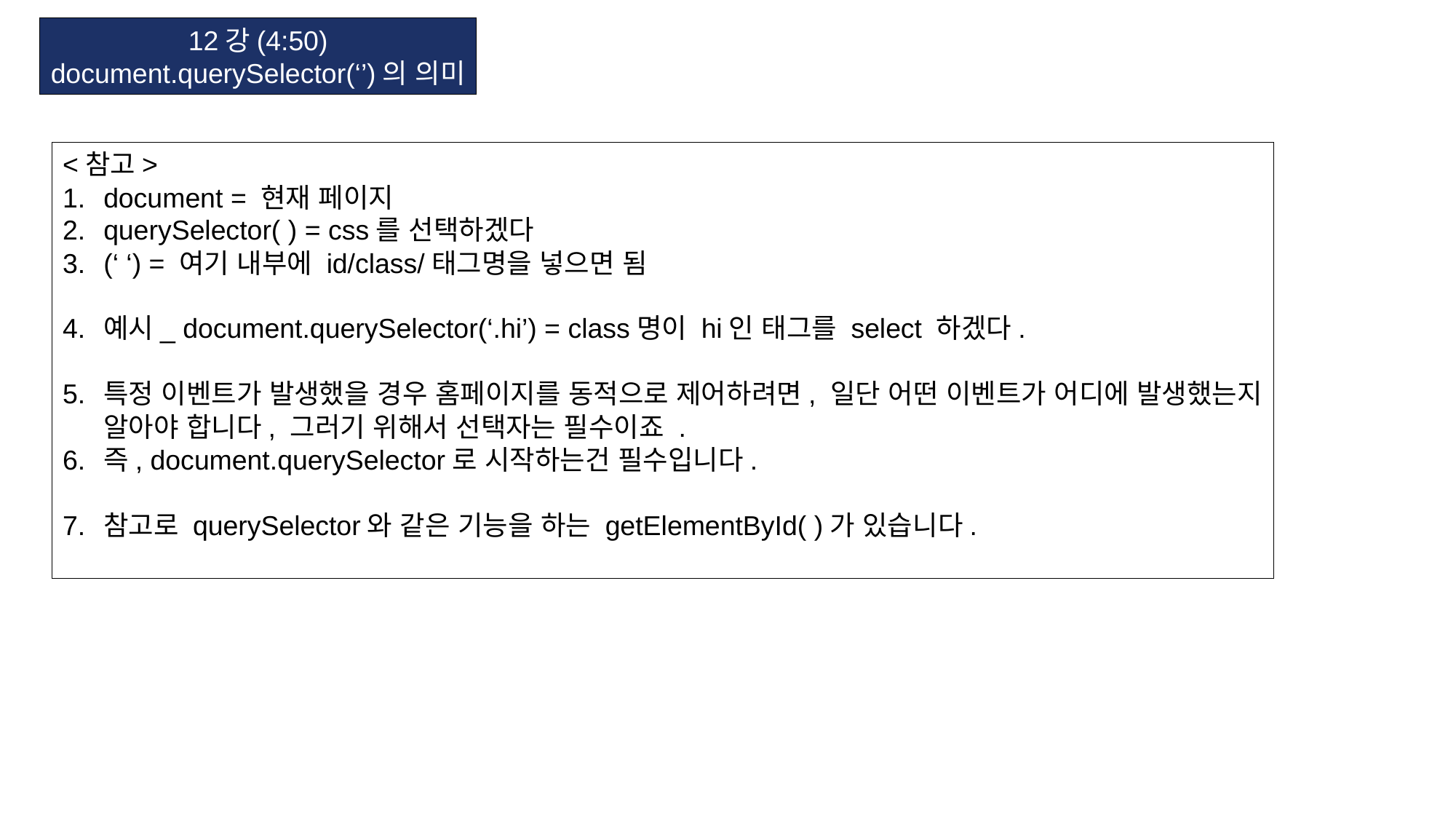

12강(4:50)
document.querySelector(‘’)의 의미
<참고>
document = 현재 페이지
querySelector( ) = css를 선택하겠다
(‘ ‘) = 여기 내부에 id/class/태그명을 넣으면 됨

예시_ document.querySelector(‘.hi’) = class명이 hi인 태그를 select 하겠다.

특정 이벤트가 발생했을 경우 홈페이지를 동적으로 제어하려면, 일단 어떤 이벤트가 어디에 발생했는지
알아야 합니다, 그러기 위해서 선택자는 필수이죠 .
즉, document.querySelector로 시작하는건 필수입니다.

참고로 querySelector와 같은 기능을 하는 getElementById( )가 있습니다.